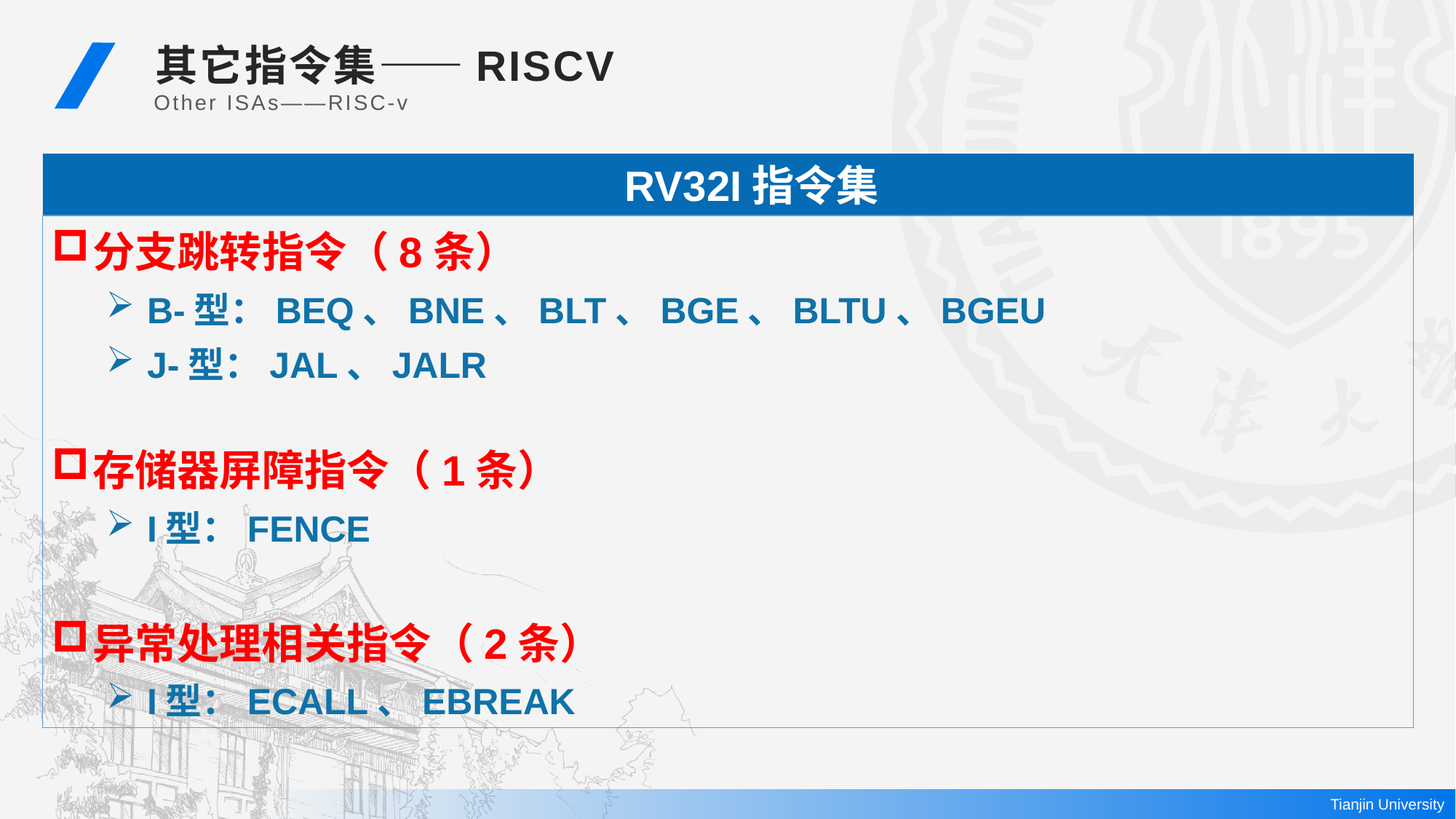

其它指令集——RISCV
Other ISAs——RISC-v
    RV32I指令集
分支跳转指令（8条）
B-型：BEQ、BNE、BLT、BGE、BLTU、BGEU
J-型：JAL、JALR

存储器屏障指令（1条）
I型：FENCE

异常处理相关指令（2条）
I型：ECALL、EBREAK